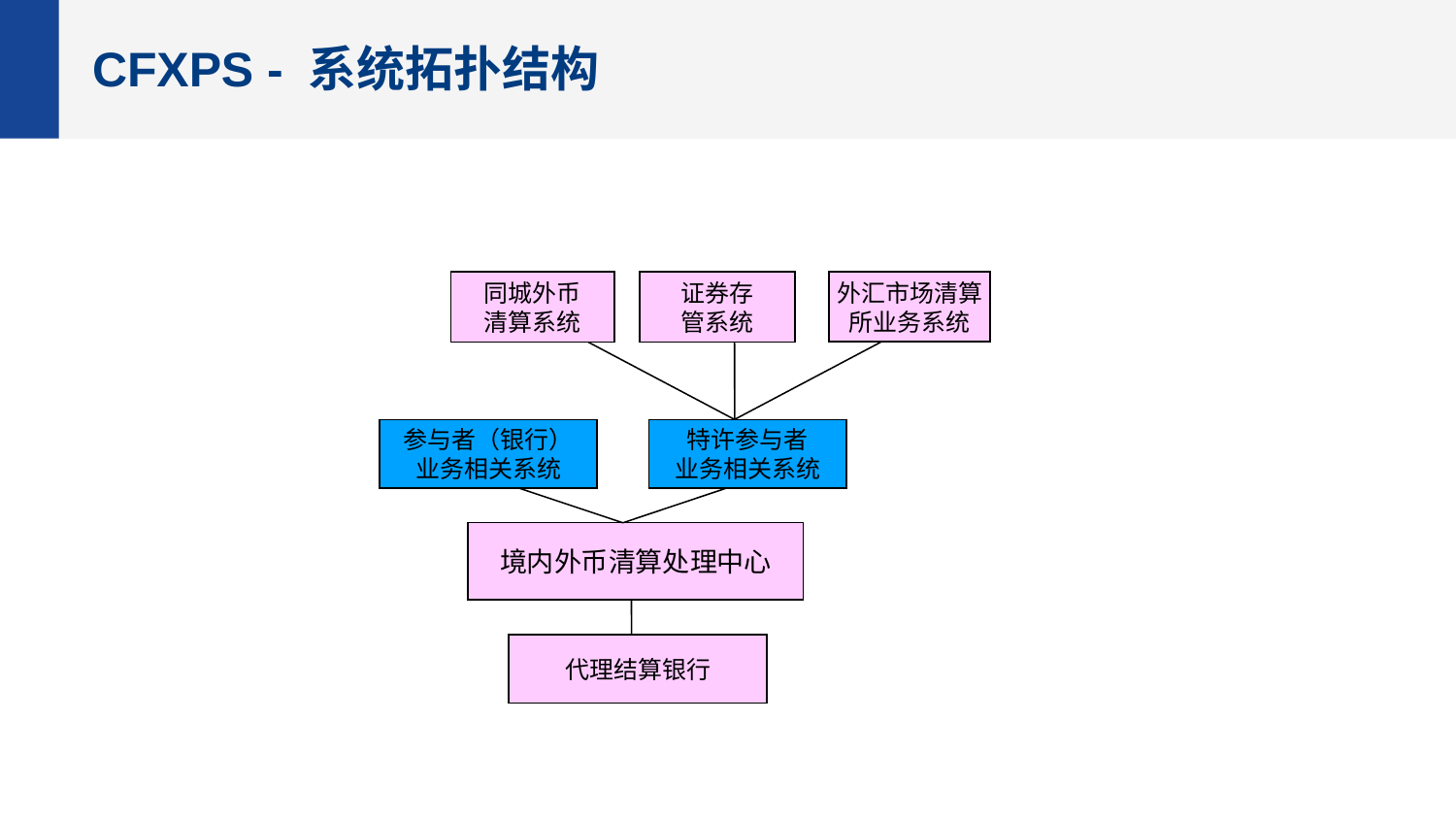

CFXPS - 系统拓扑结构
外汇市场清算
所业务系统
同城外币
清算系统
证券存
管系统

参与者（银行）
业务相关系统
特许参与者
业务相关系统

境内外币清算处理中心

代理结算银行